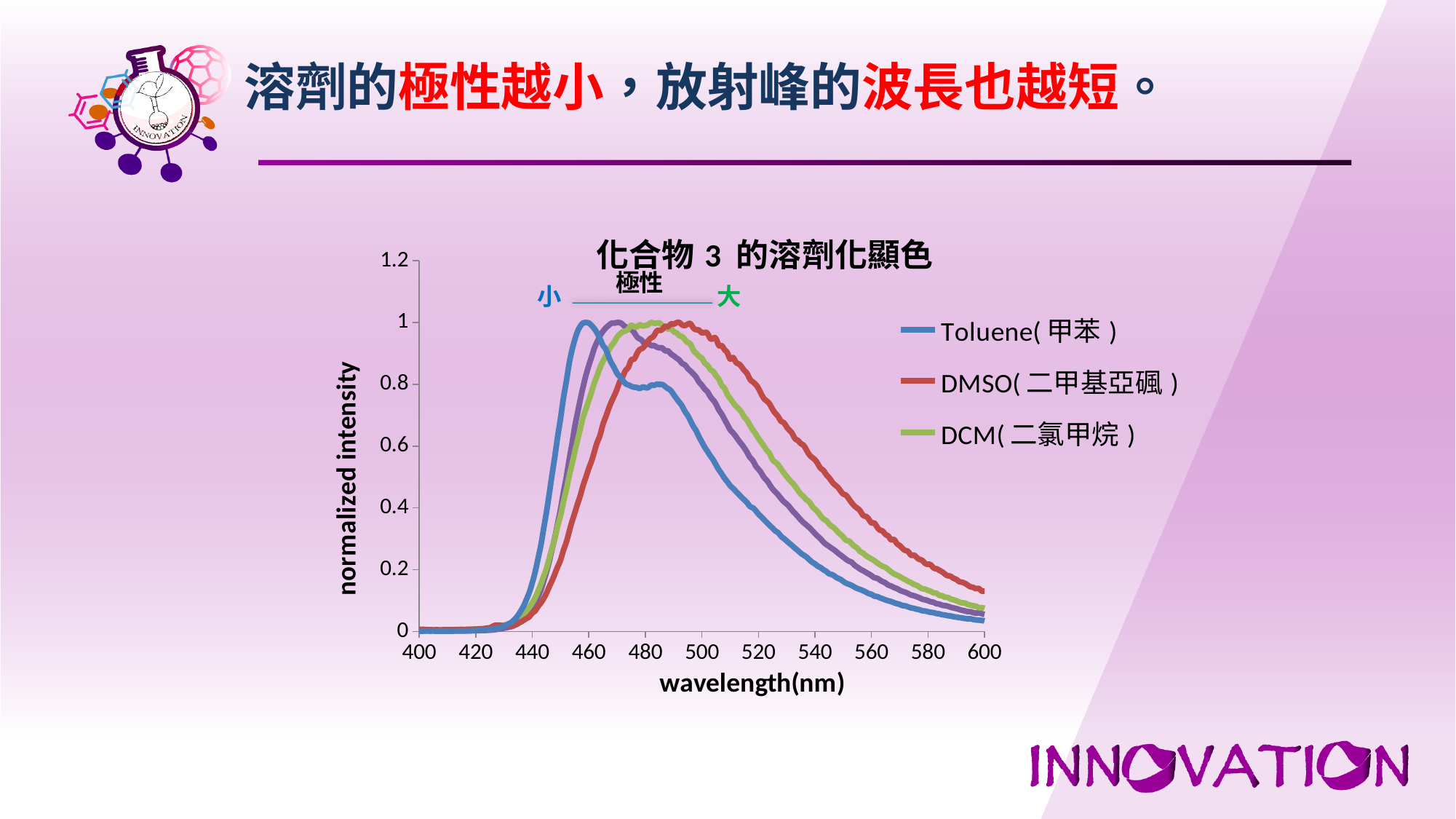

溶劑的極性越小，放射峰的波長也越短。

### Chart: 化合物3 的溶劑化顯色

| Category |  |  |  |  |
|---|---|---|---|---|